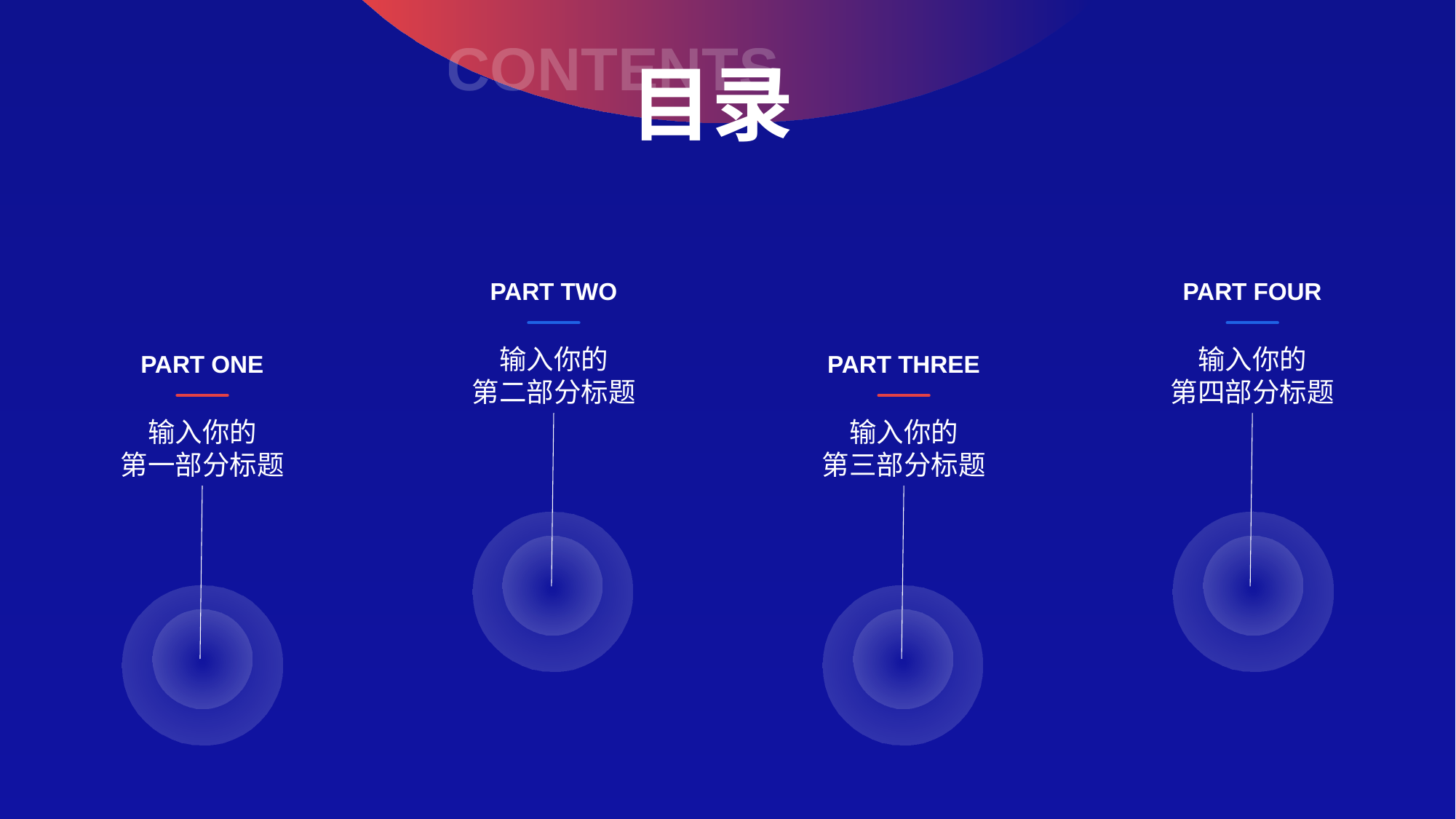

CONTENTS
目录
PART TWO
PART FOUR
输入你的
第二部分标题
输入你的
第四部分标题
PART ONE
PART THREE
输入你的
第一部分标题
输入你的
第三部分标题